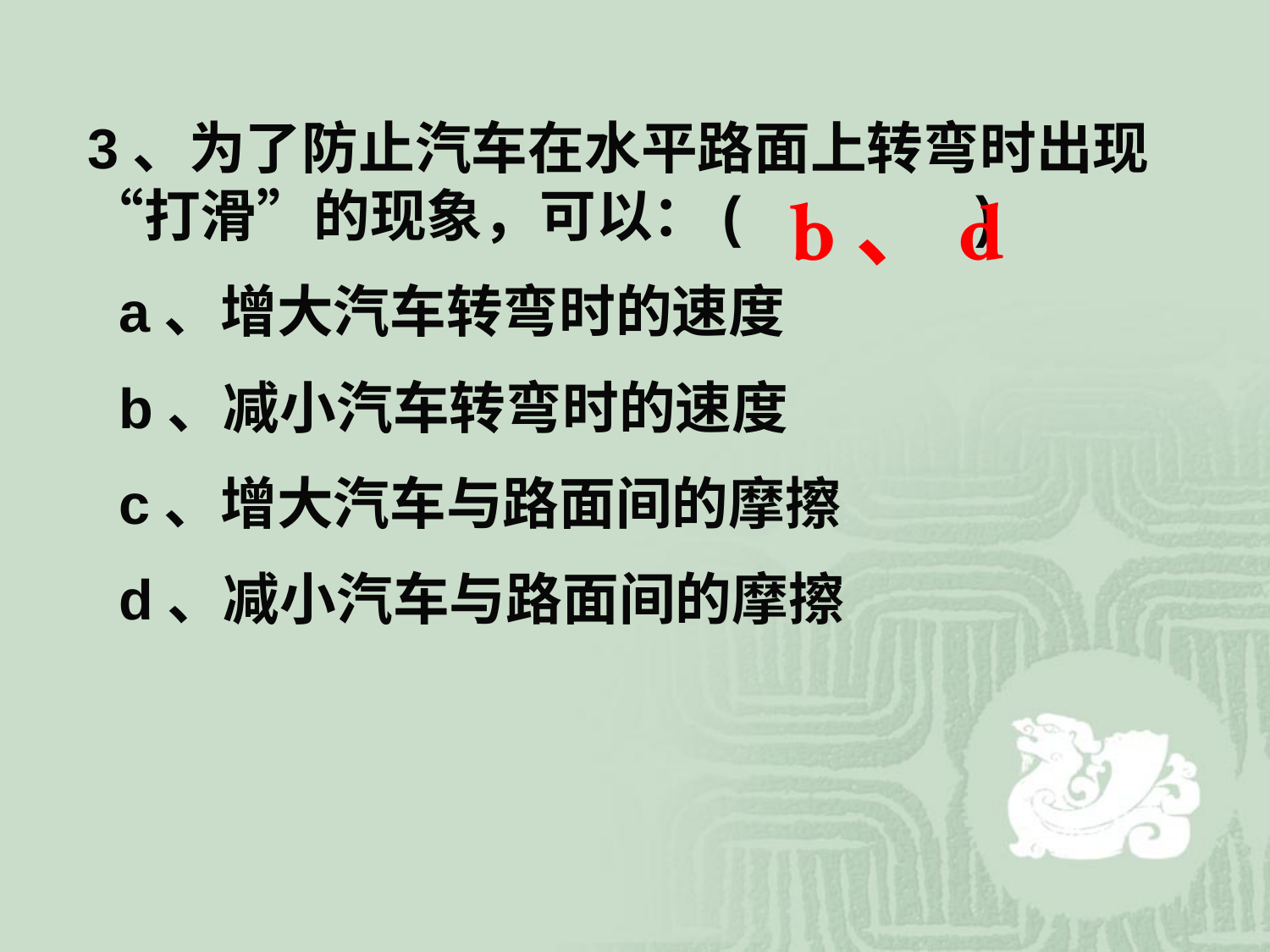

3、为了防止汽车在水平路面上转弯时出现“打滑”的现象，可以：(               )
  a、增大汽车转弯时的速度
  b、减小汽车转弯时的速度
  c、增大汽车与路面间的摩擦
  d、减小汽车与路面间的摩擦
b、d